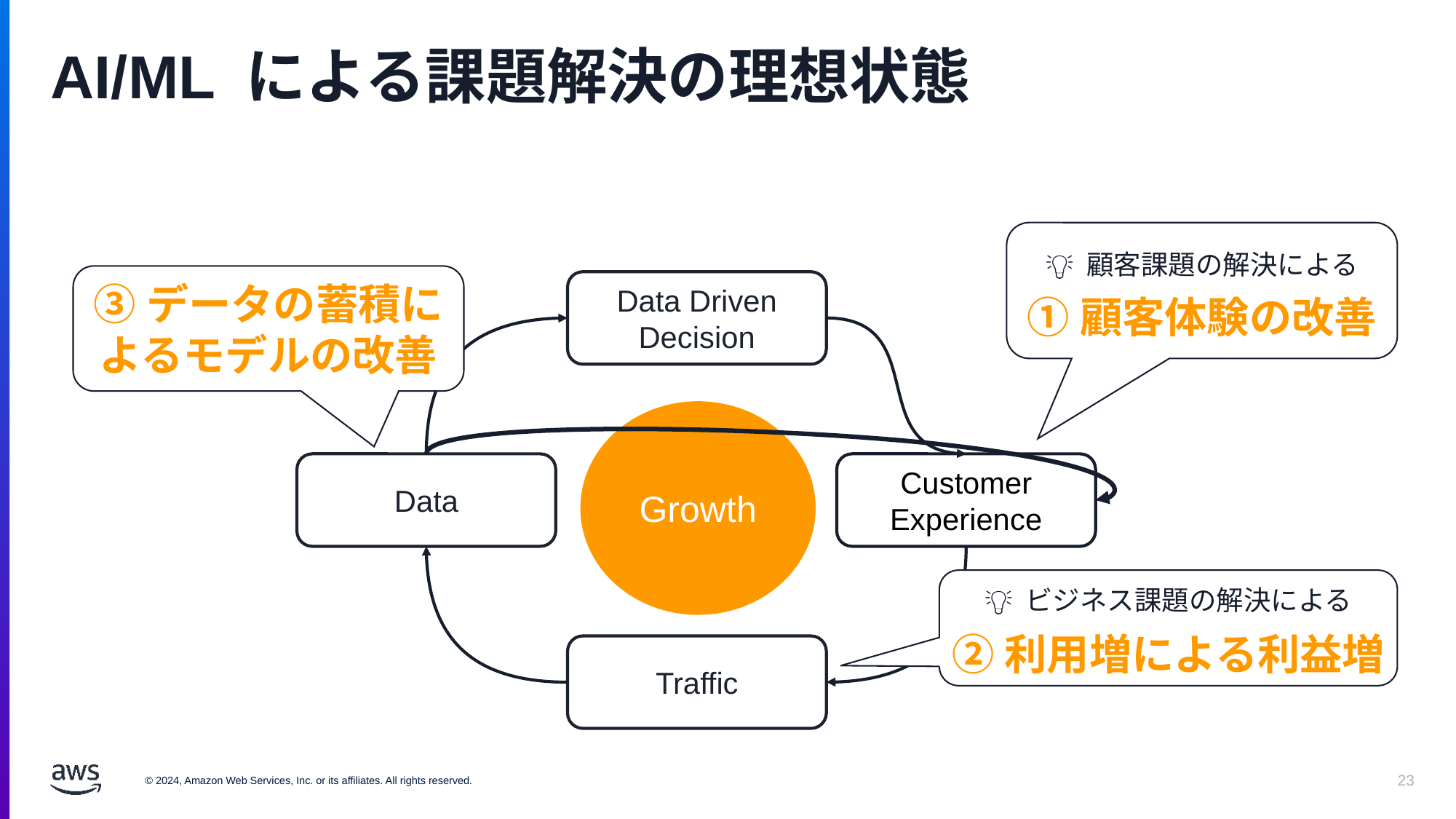

# AI/ML による課題解決の理想状態

①顧客体験の改善
💡 顧客課題の解決による
③データの蓄積によるモデルの改善
Data Driven
Decision
Growth
Data
Customer Experience

②利用増による利益増
💡 ビジネス課題の解決による
Traffic
23